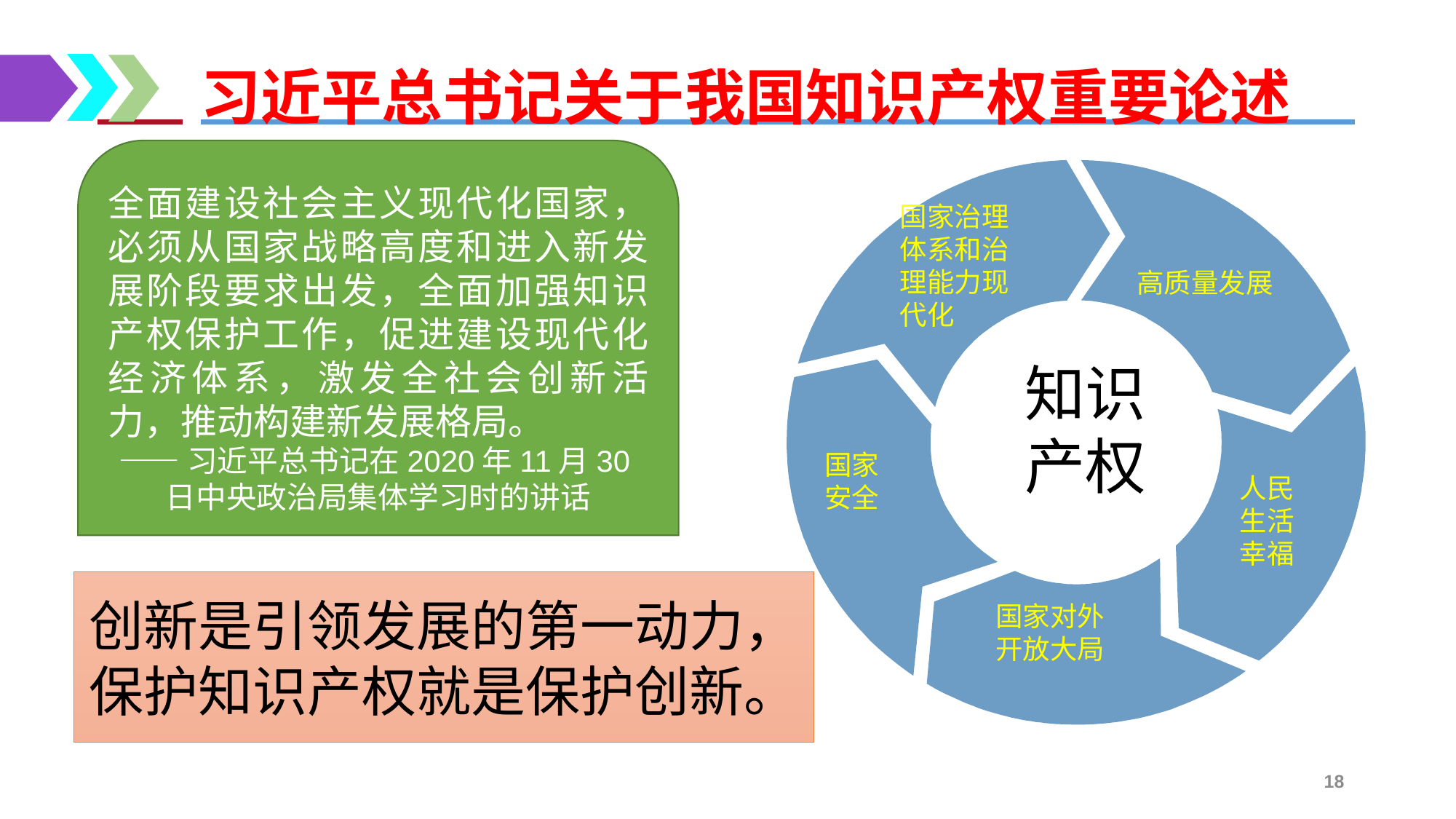

18
# 习近平总书记关于我国知识产权重要论述

全面建设社会主义现代化国家，必须从国家战略高度和进入新发展阶段要求出发，全面加强知识产权保护工作，促进建设现代化经济体系，激发全社会创新活力，推动构建新发展格局。
——习近平总书记在2020年11月30日中央政治局集体学习时的讲话

国家治理体系和治理能力现代化
高质量发展
知识产权
国家安全
人民生活幸福
创新是引领发展的第一动力，
保护知识产权就是保护创新。
国家对外开放大局